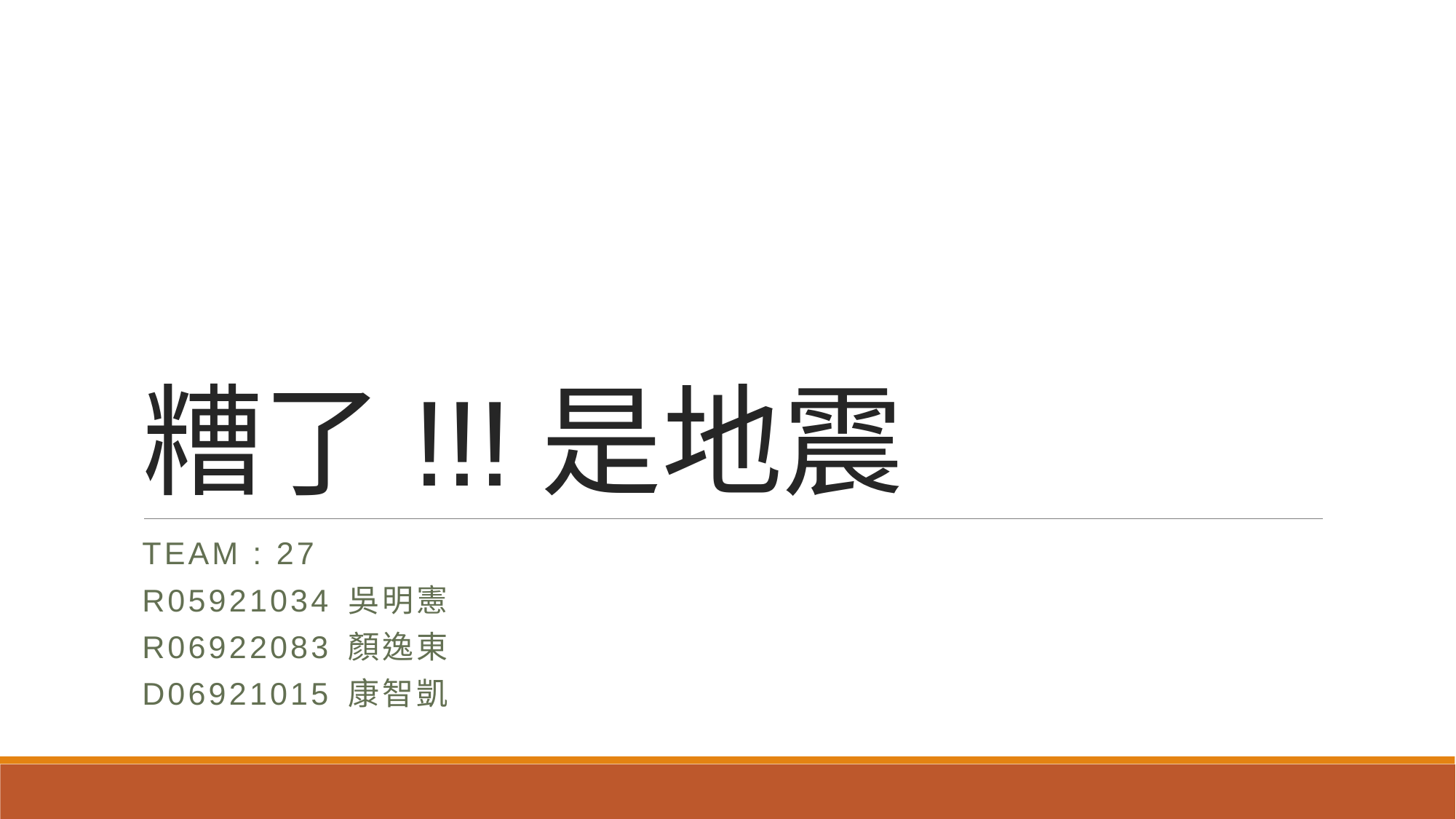

# 糟了!!!是地震
Team : 27
R05921034 吳明憲
R06922083 顏逸東
D06921015 康智凱